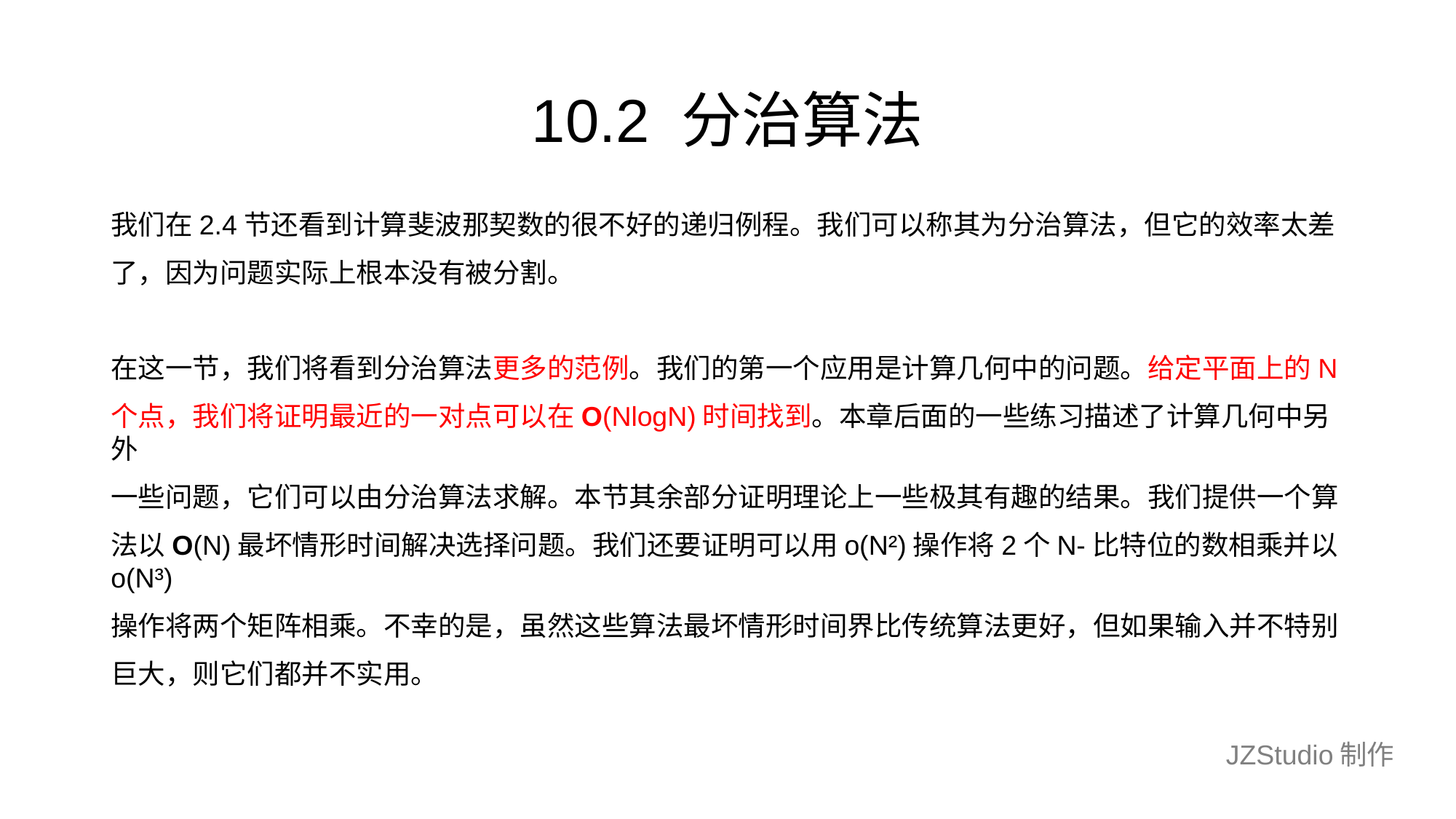

# 10.2 分治算法
我们在2.4节还看到计算斐波那契数的很不好的递归例程。我们可以称其为分治算法，但它的效率太差
了，因为问题实际上根本没有被分割。

在这一节，我们将看到分治算法更多的范例。我们的第一个应用是计算几何中的问题。给定平面上的N
个点，我们将证明最近的一对点可以在O(NlogN)时间找到。本章后面的一些练习描述了计算几何中另外
一些问题，它们可以由分治算法求解。本节其余部分证明理论上一些极其有趣的结果。我们提供一个算
法以O(N)最坏情形时间解决选择问题。我们还要证明可以用o(N²)操作将2个N-比特位的数相乘并以o(N³)
操作将两个矩阵相乘。不幸的是，虽然这些算法最坏情形时间界比传统算法更好，但如果输入并不特别
巨大，则它们都并不实用。